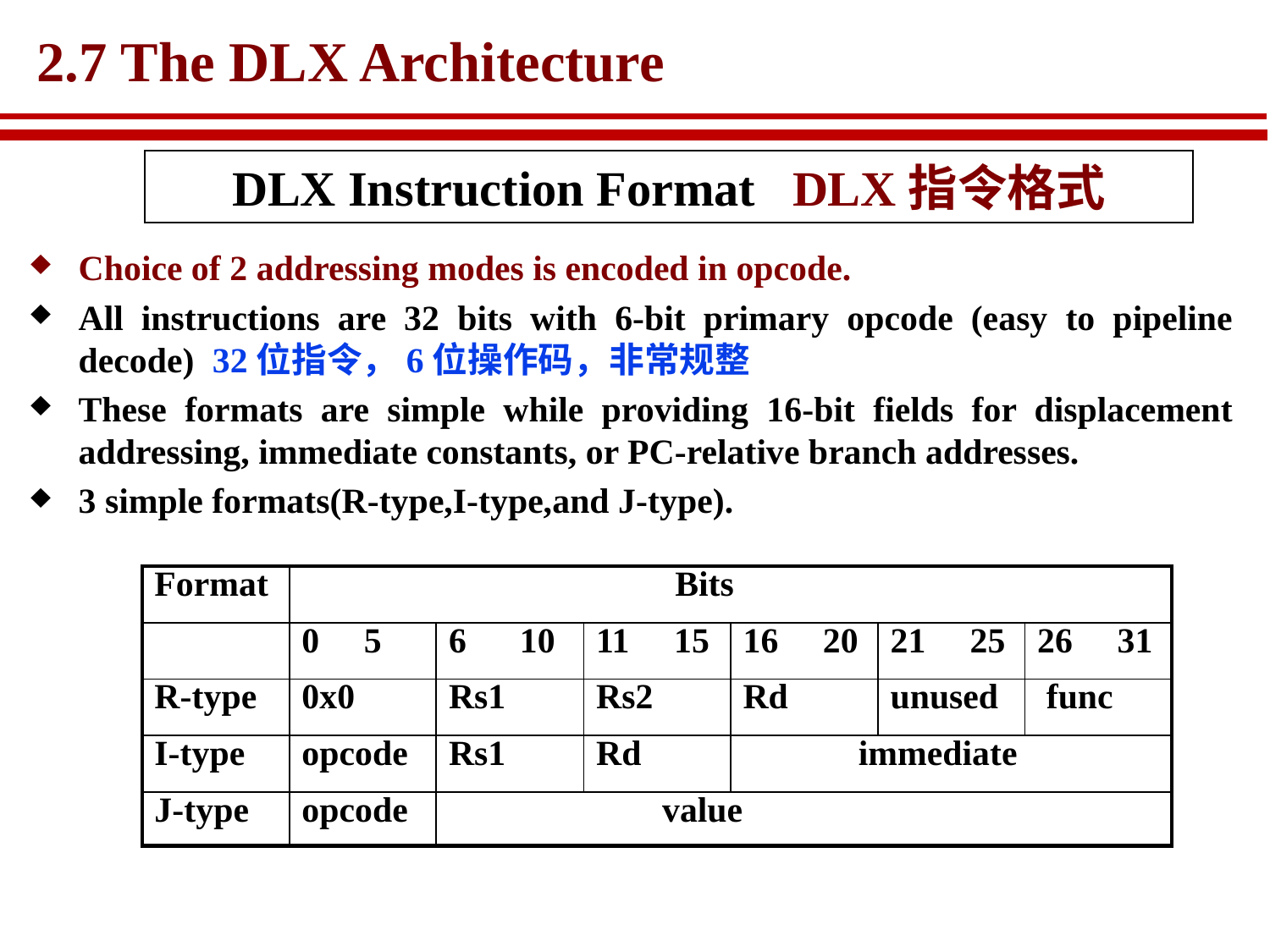

# 2.7 The DLX Architecture
DLX Instruction Format   DLX指令格式
Choice of 2 addressing modes is encoded in opcode.
All instructions are 32 bits with 6-bit primary opcode (easy to pipeline decode)  32位指令，6位操作码，非常规整
These formats are simple while providing 16-bit fields for displacement addressing, immediate constants, or PC-relative branch addresses.
3 simple formats(R-type,I-type,and J-type).

| Format | Bits |  |  |  |  |  |
| --- | --- | --- | --- | --- | --- | --- |
|  | 0 5 | 6 10 | 11 15 | 16 20 | 25 | 26 31 |
| R-type | 0x0 | Rs1 | Rs2 | Rd | unused | func |
| I-type | opcode | Rs1 | Rd | immediate |  |  |
| J-type | opcode | value |  |  |  |  |